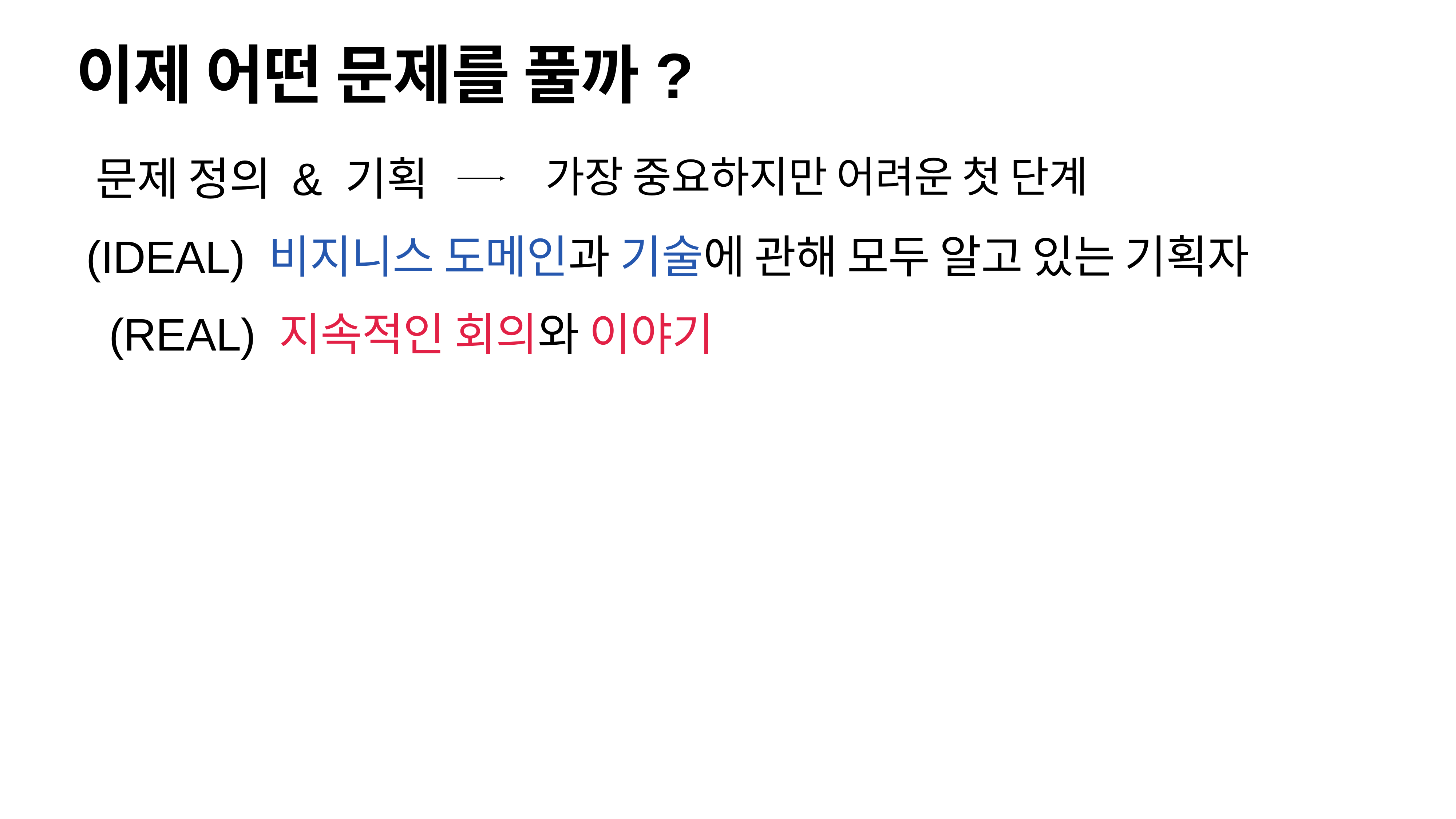

# 이제 어떤 문제를 풀까?
문제 정의 & 기획
가장 중요하지만 어려운 첫 단계

(IDEAL) 비지니스 도메인과 기술에 관해 모두 알고 있는 기획자
(REAL) 지속적인 회의와 이야기